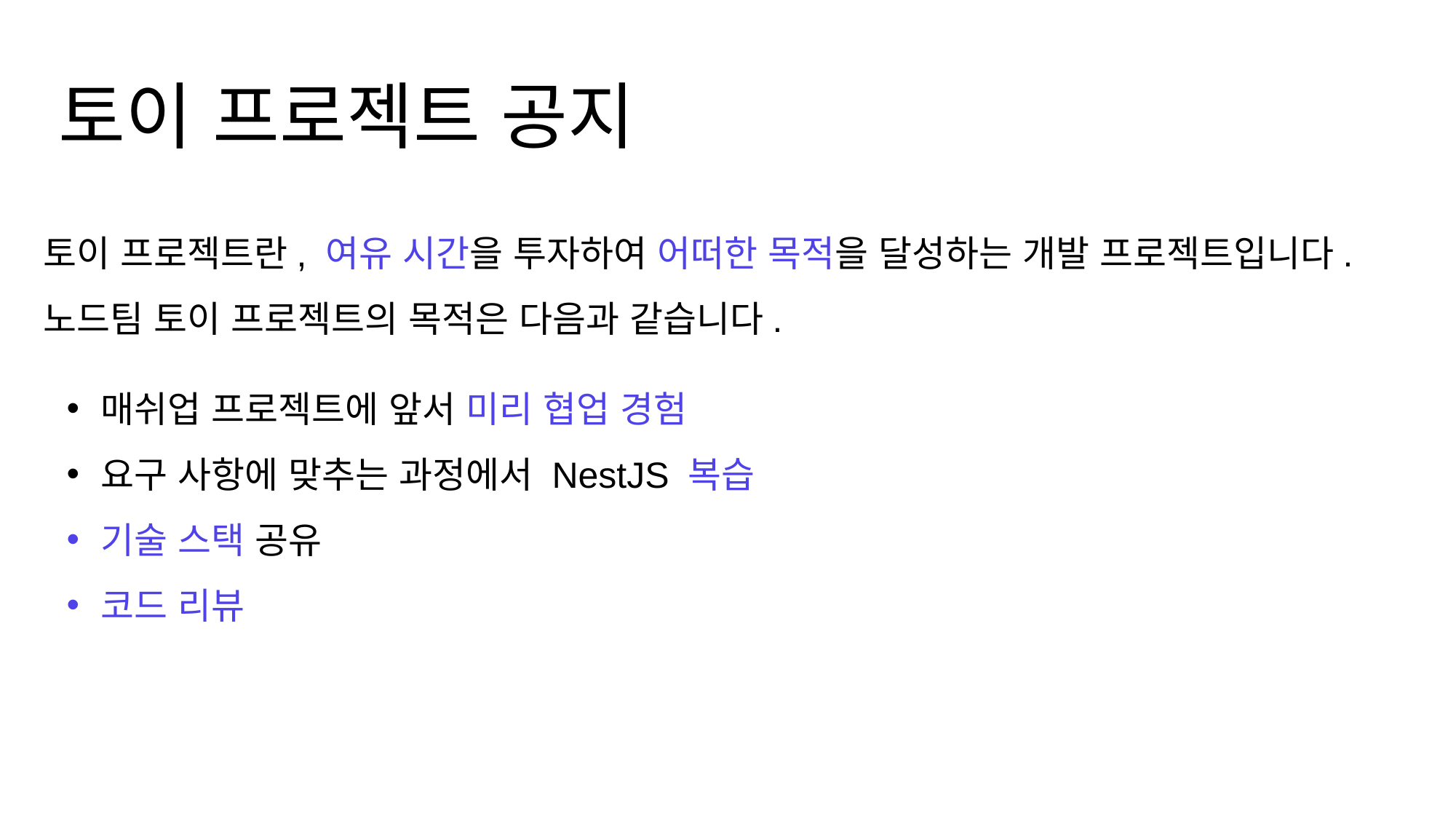

토이 프로젝트 공지
토이 프로젝트란, 여유 시간을 투자하여 어떠한 목적을 달성하는 개발 프로젝트입니다.
노드팀 토이 프로젝트의 목적은 다음과 같습니다.
매쉬업 프로젝트에 앞서 미리 협업 경험
요구 사항에 맞추는 과정에서 NestJS 복습
기술 스택 공유
코드 리뷰